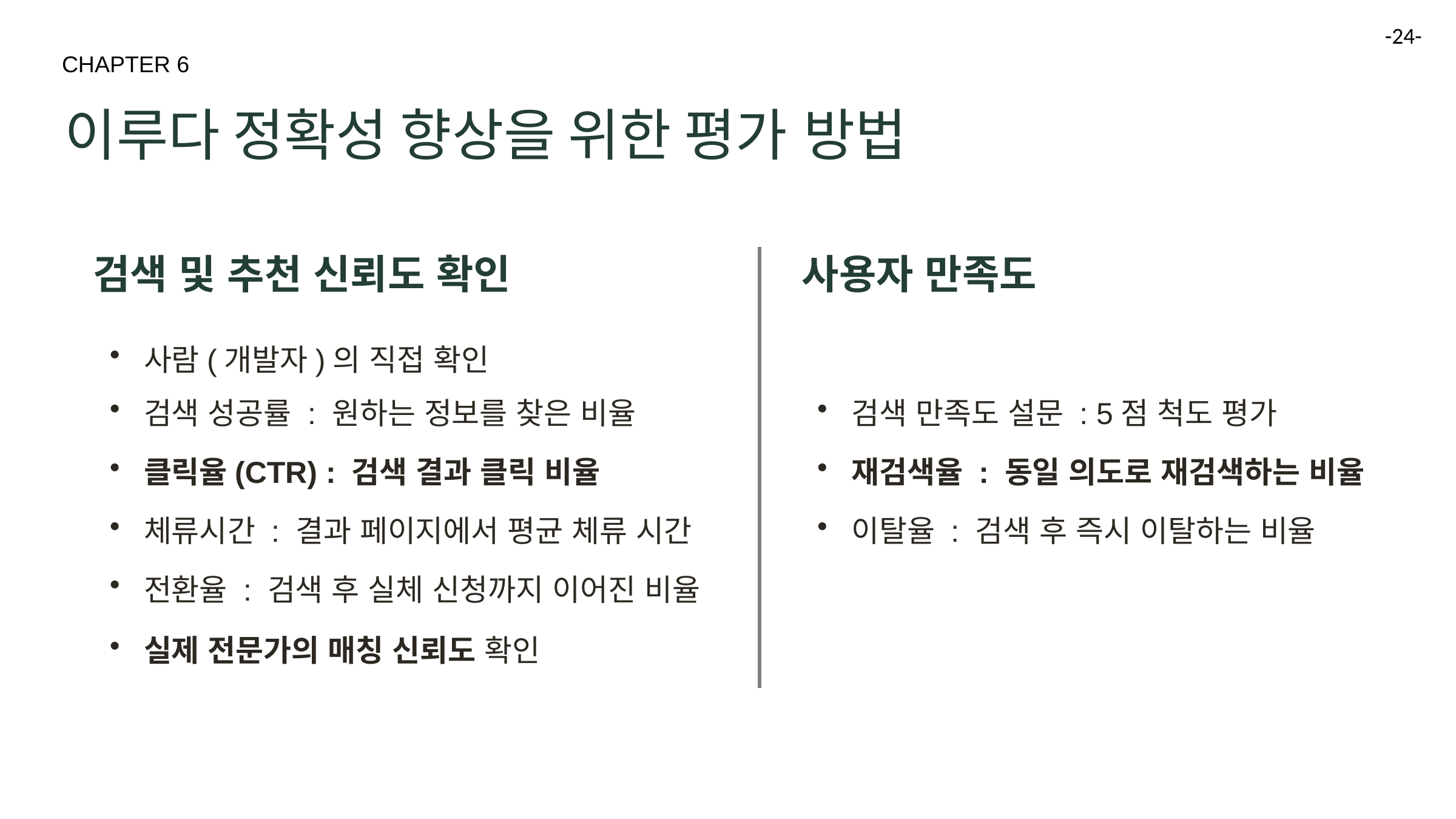

-24-
CHAPTER 6
이루다 정확성 향상을 위한 평가 방법
검색 및 추천 신뢰도 확인
사용자 만족도

사람(개발자)의 직접 확인
검색 성공률 : 원하는 정보를 찾은 비율
검색 만족도 설문 : 5점 척도 평가
클릭율(CTR) : 검색 결과 클릭 비율
재검색율 : 동일 의도로 재검색하는 비율
체류시간 : 결과 페이지에서 평균 체류 시간
이탈율 : 검색 후 즉시 이탈하는 비율
전환율 : 검색 후 실체 신청까지 이어진 비율
실제 전문가의 매칭 신뢰도 확인